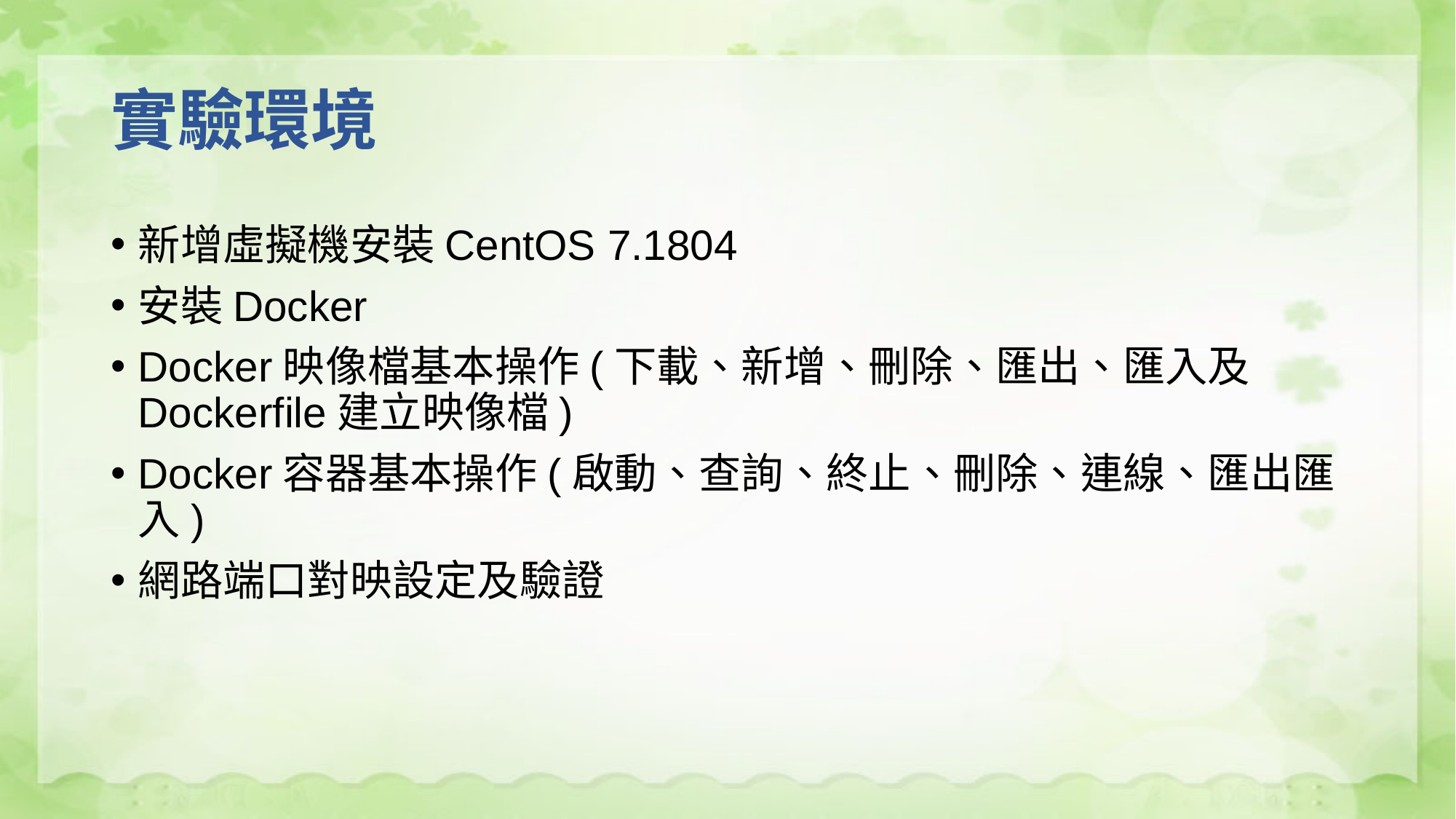

# 實驗環境
新增虛擬機安裝CentOS 7.1804
安裝Docker
Docker映像檔基本操作(下載、新增、刪除、匯出、匯入及Dockerfile建立映像檔)
Docker容器基本操作(啟動、查詢、終止、刪除、連線、匯出匯入)
網路端口對映設定及驗證